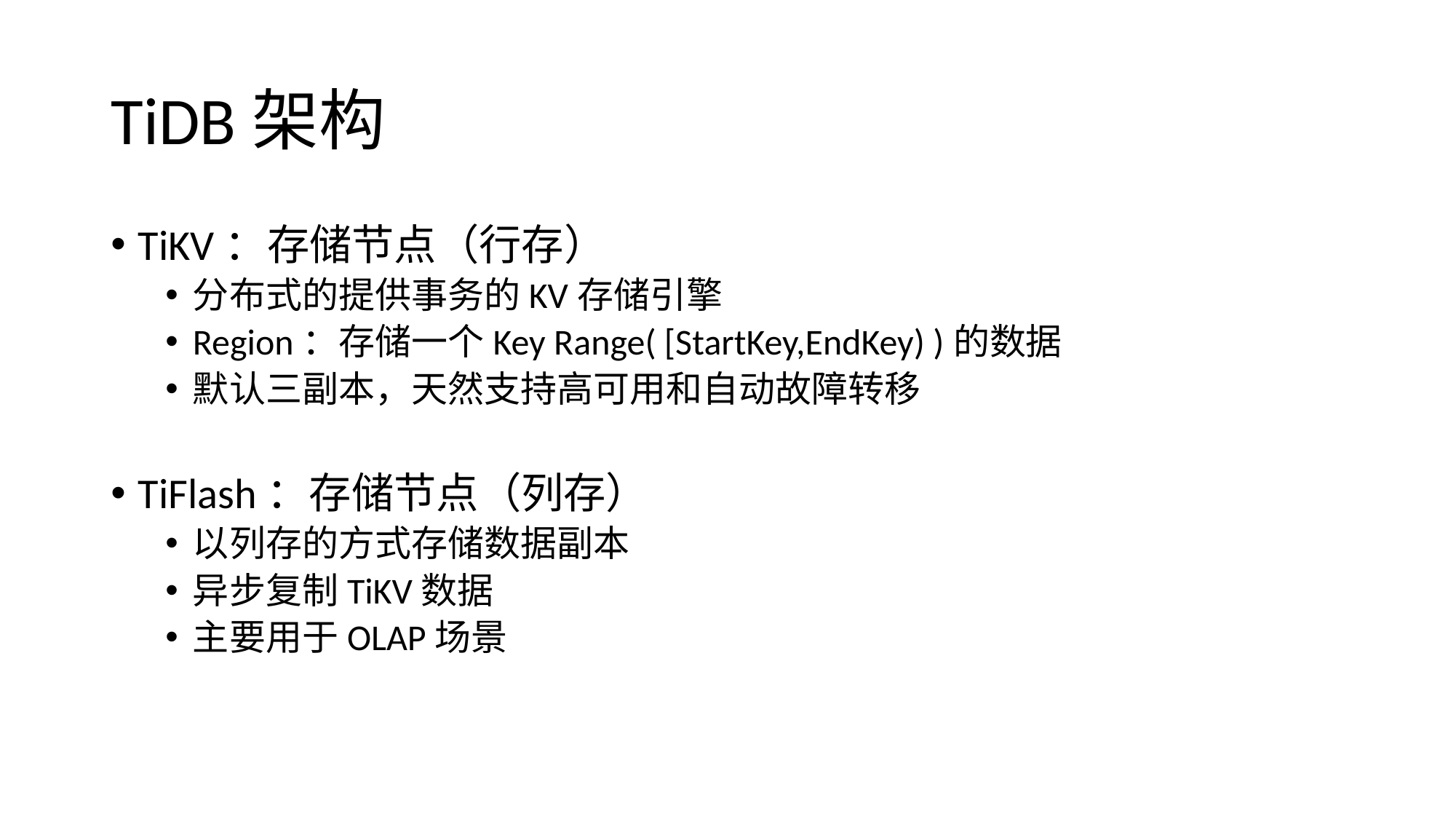

# TiDB架构
TiKV：存储节点（行存）
分布式的提供事务的KV存储引擎
Region：存储一个Key Range( [StartKey,EndKey) )的数据
默认三副本，天然支持高可用和自动故障转移

TiFlash：存储节点（列存）
以列存的方式存储数据副本
异步复制TiKV数据
主要用于OLAP场景